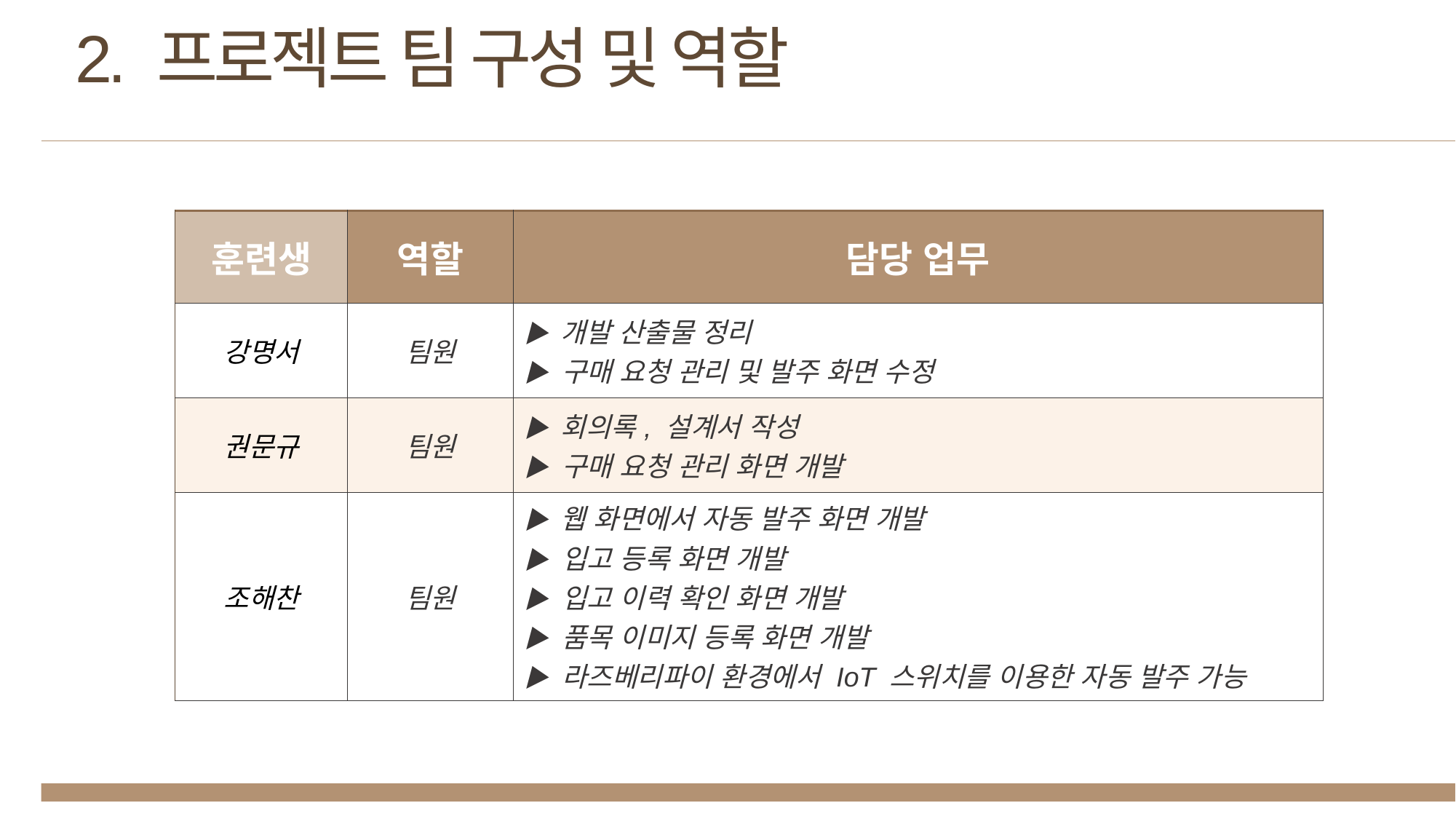

2. 프로젝트 팀 구성 및 역할
| 훈련생 | 역할 | 담당 업무 |
| --- | --- | --- |
| 강명서 | 팀원 | ▶ 개발 산출물 정리 ▶ 구매 요청 관리 및 발주 화면 수정 |
| 권문규 | 팀원 | ▶ 회의록, 설계서 작성 ▶ 구매 요청 관리 화면 개발 |
| 조해찬 | 팀원 | ▶ 웹 화면에서 자동 발주 화면 개발 ▶ 입고 등록 화면 개발 ▶ 입고 이력 확인 화면 개발 ▶ 품목 이미지 등록 화면 개발 ▶ 라즈베리파이 환경에서 IoT 스위치를 이용한 자동 발주 가능 |